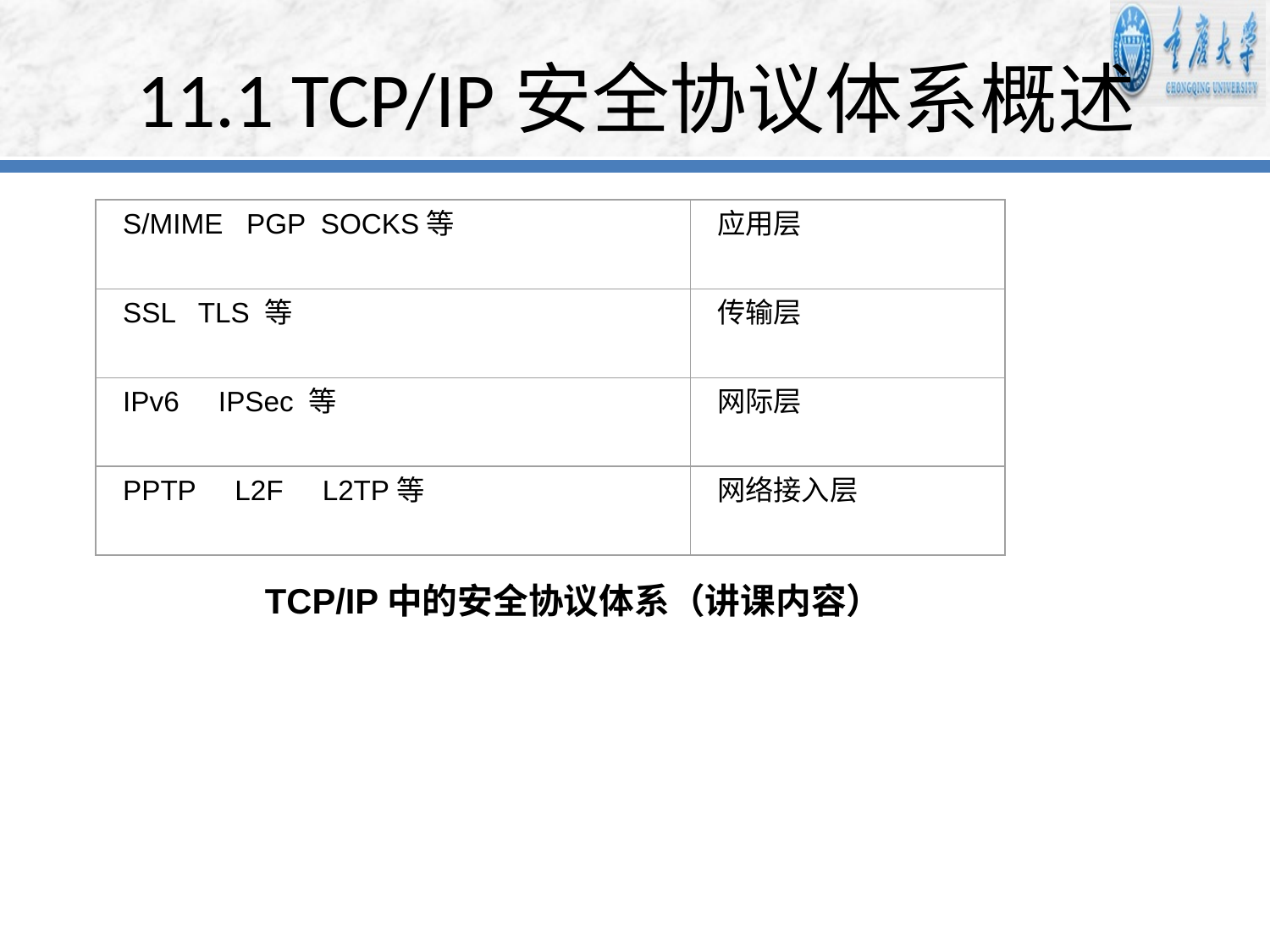

# 11.1 TCP/IP安全协议体系概述

S/MIME   PGP  SOCKS等

应用层

SSL   TLS 等

传输层

IPv6     IPSec 等

网际层

PPTP     L2F     L2TP等

网络接入层

TCP/IP中的安全协议体系（讲课内容）